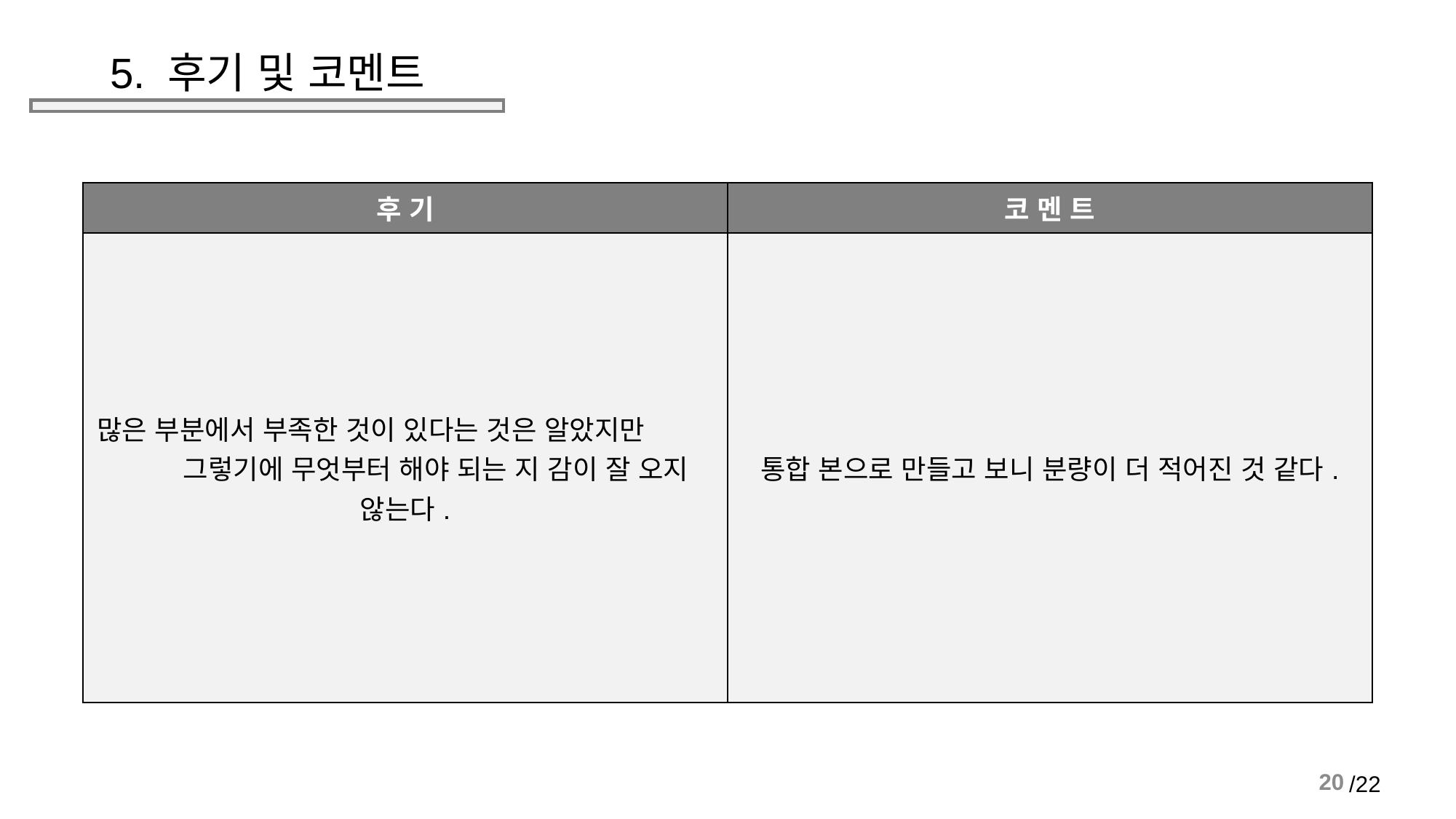

# 5. 후기 및 코멘트
| 후 기 | 코 멘 트 |
| --- | --- |
| 많은 부분에서 부족한 것이 있다는 것은 알았지만 그렇기에 무엇부터 해야 되는 지 감이 잘 오지 않는다. | 통합 본으로 만들고 보니 분량이 더 적어진 것 같다. |
20